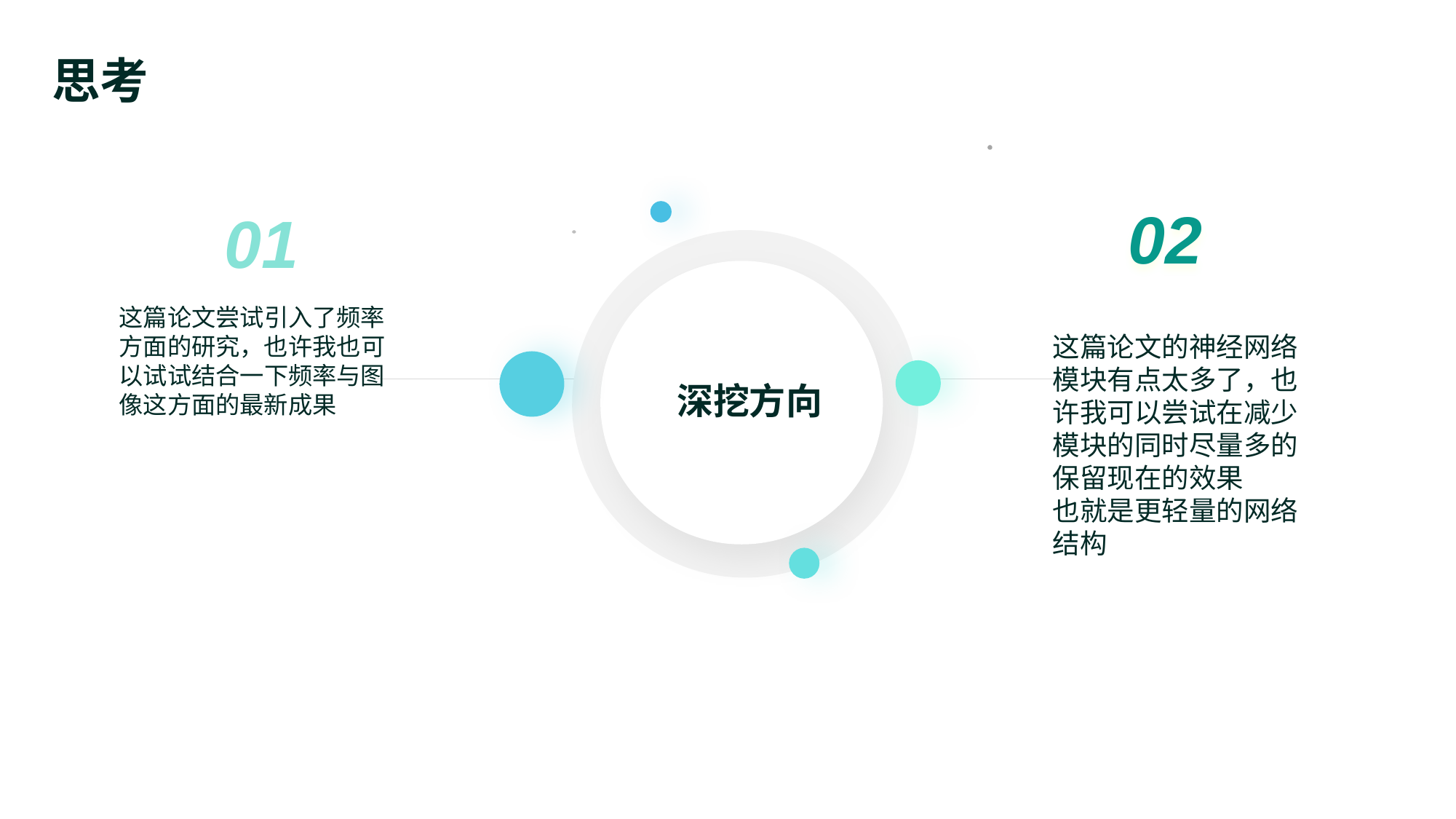

思考

02
01

深挖方向

这篇论文尝试引入了频率方面的研究，也许我也可以试试结合一下频率与图像这方面的最新成果
这篇论文的神经网络模块有点太多了，也许我可以尝试在减少模块的同时尽量多的保留现在的效果
也就是更轻量的网络结构